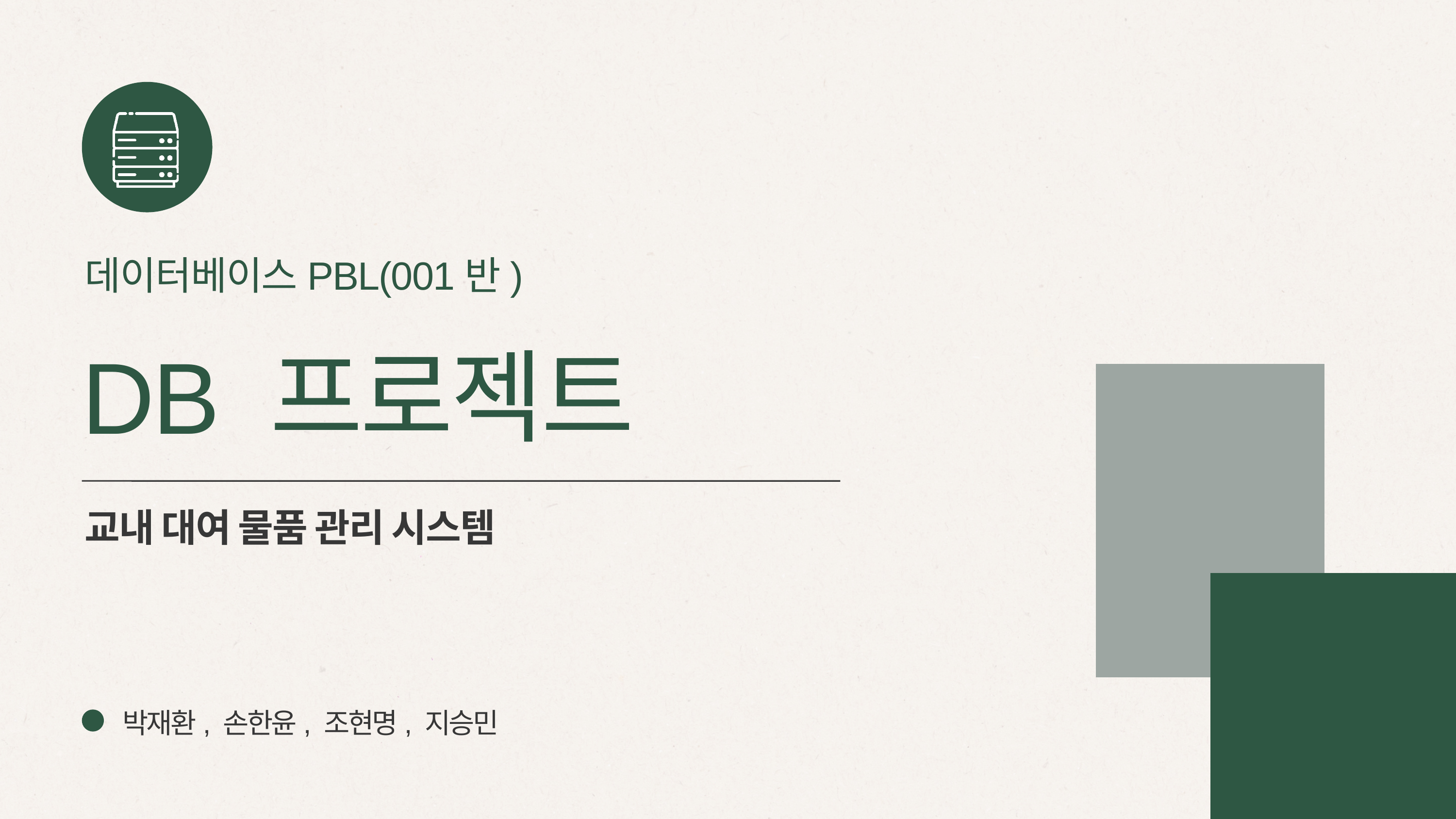

데이터베이스PBL(001반)
DB 프로젝트

교내 대여 물품 관리 시스템

박재환, 손한윤, 조현명, 지승민